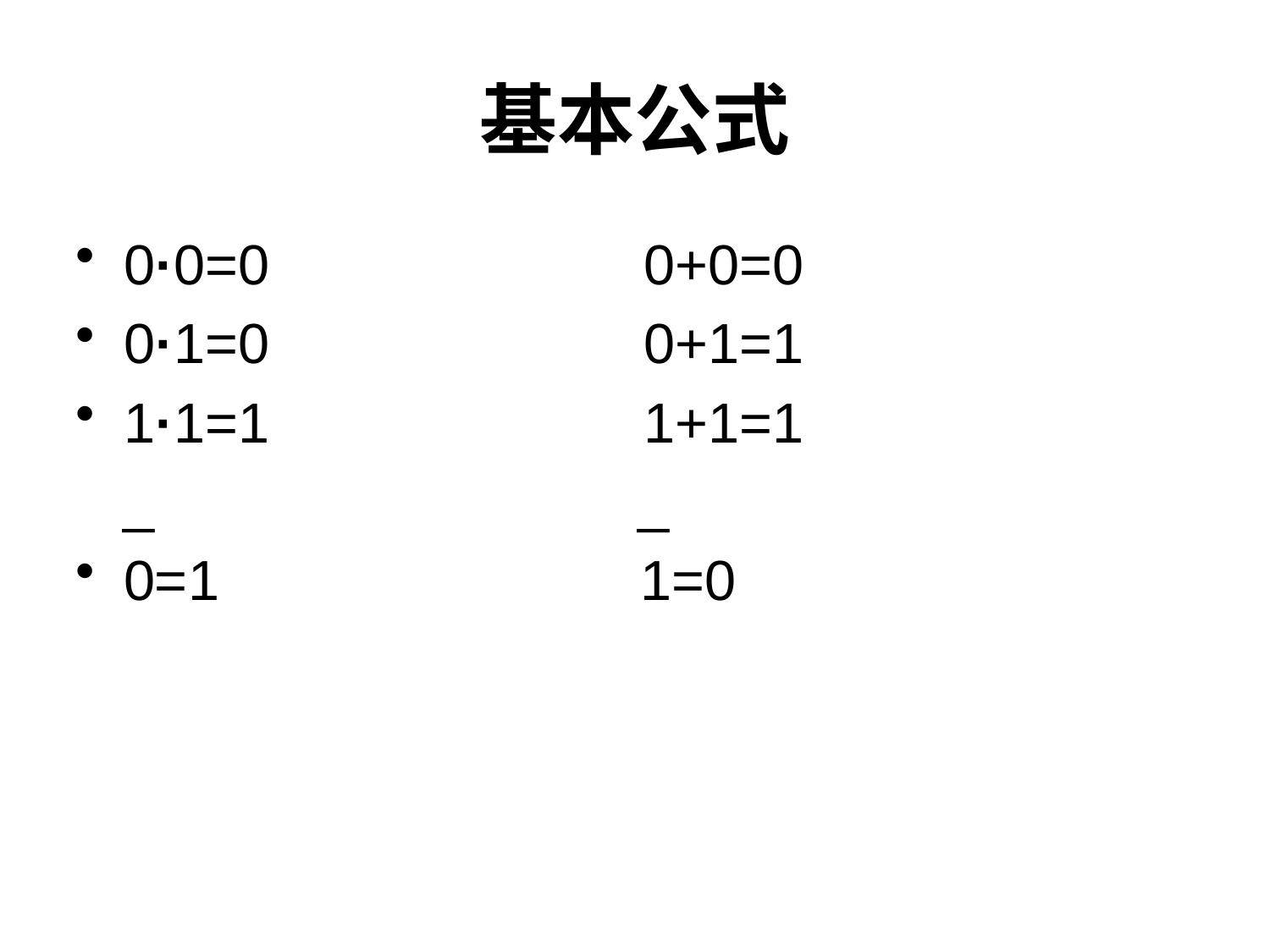

# 基本公式
0·0=0                        0+0=0
0·1=0                        0+1=1
1·1=1                        1+1=1
   _                               _
0=1                           1=0